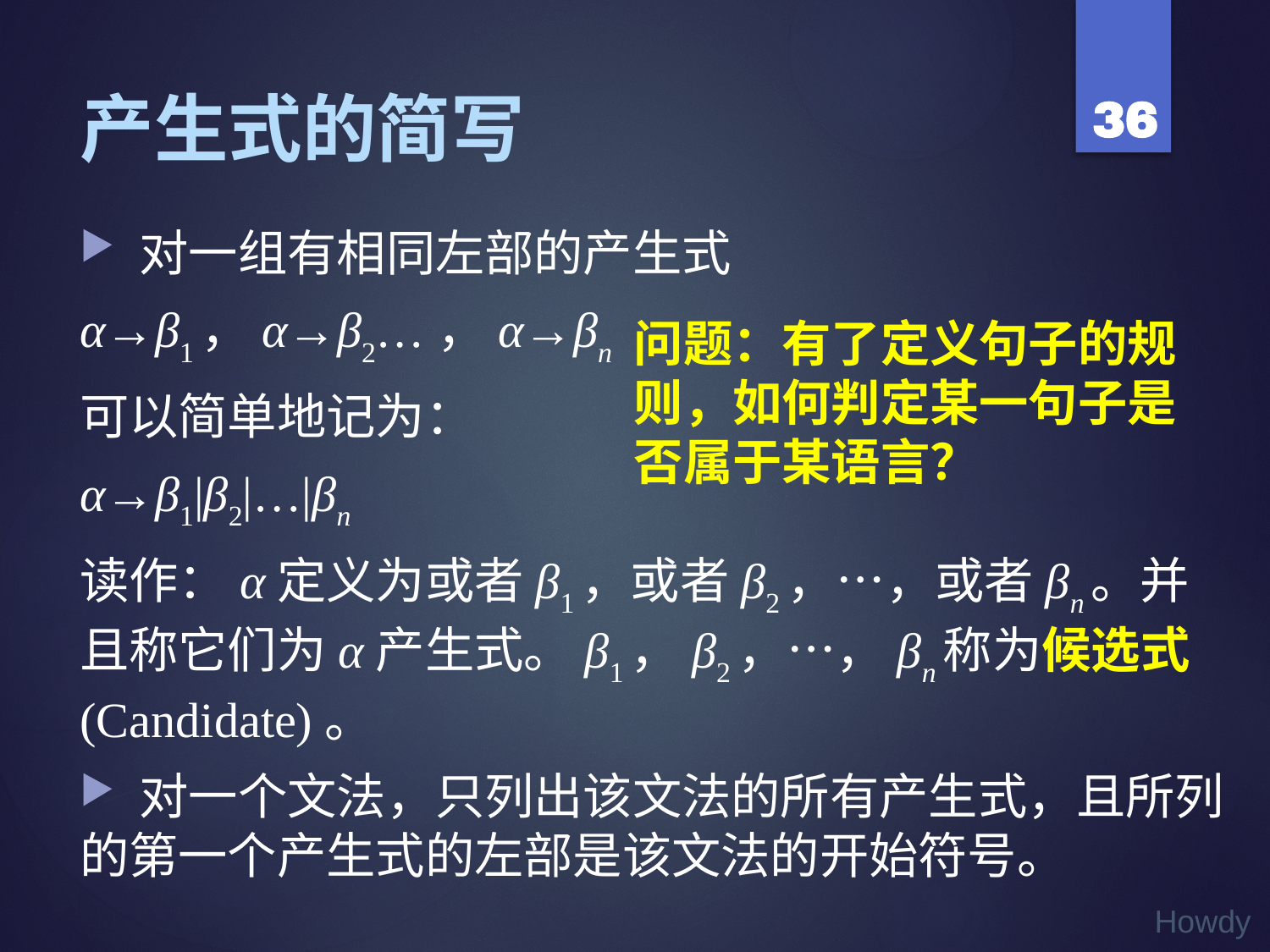

# 产生式的简写
 对一组有相同左部的产生式
α→β1，α→β2…，α→βn
可以简单地记为：
α→β1|β2|…|βn
读作：α定义为或者β1，或者β2，…，或者βn。并且称它们为α产生式。β1，β2，…，βn称为候选式(Candidate)。
 对一个文法，只列出该文法的所有产生式，且所列的第一个产生式的左部是该文法的开始符号。
问题：有了定义句子的规则，如何判定某一句子是否属于某语言？